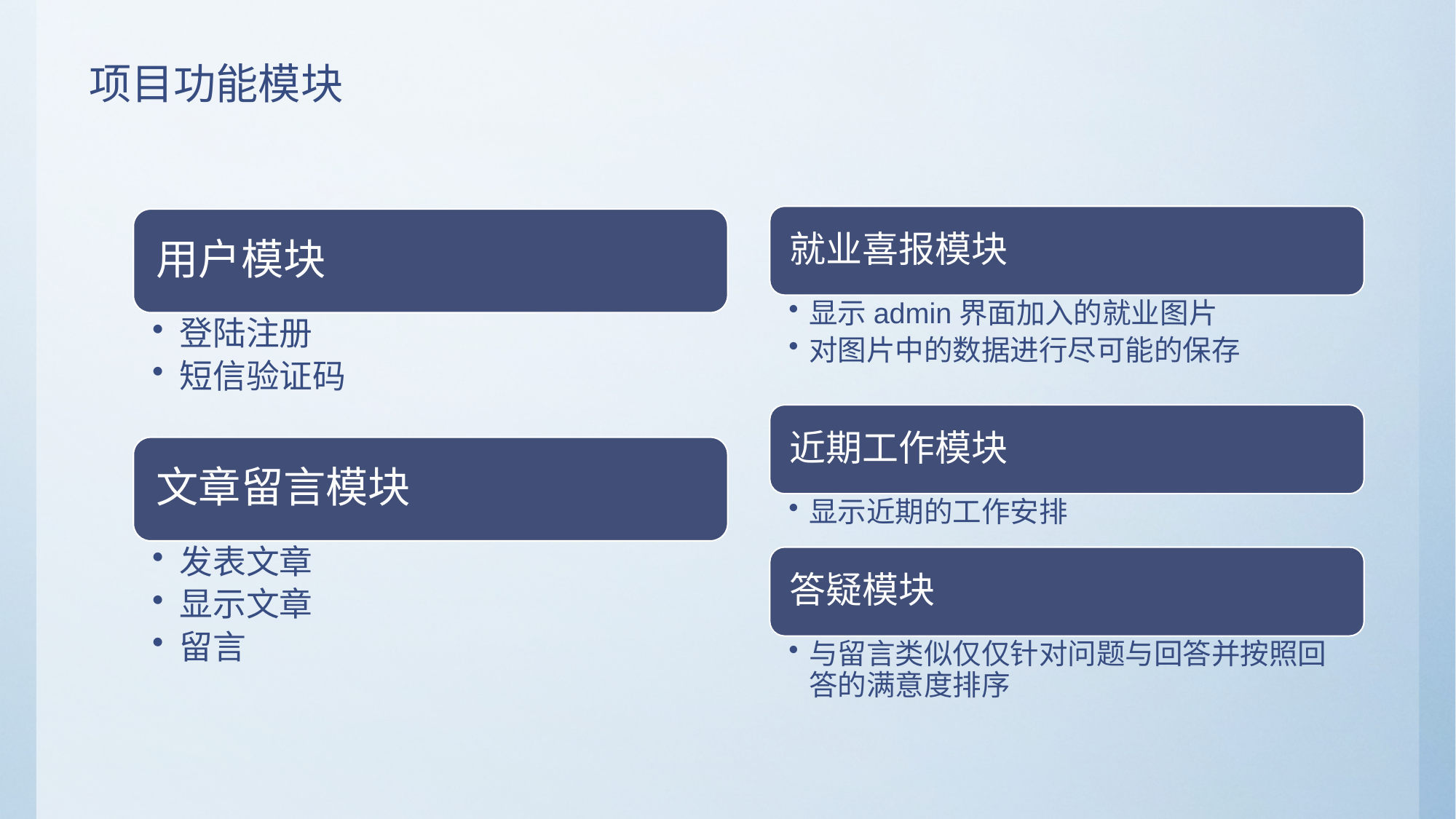

# 项目功能模块
就业喜报模块
显示admin界面加入的就业图片
对图片中的数据进行尽可能的保存
近期工作模块
显示近期的工作安排
答疑模块
与留言类似仅仅针对问题与回答并按照回答的满意度排序
用户模块
登陆注册
短信验证码
文章留言模块
发表文章
显示文章
留言